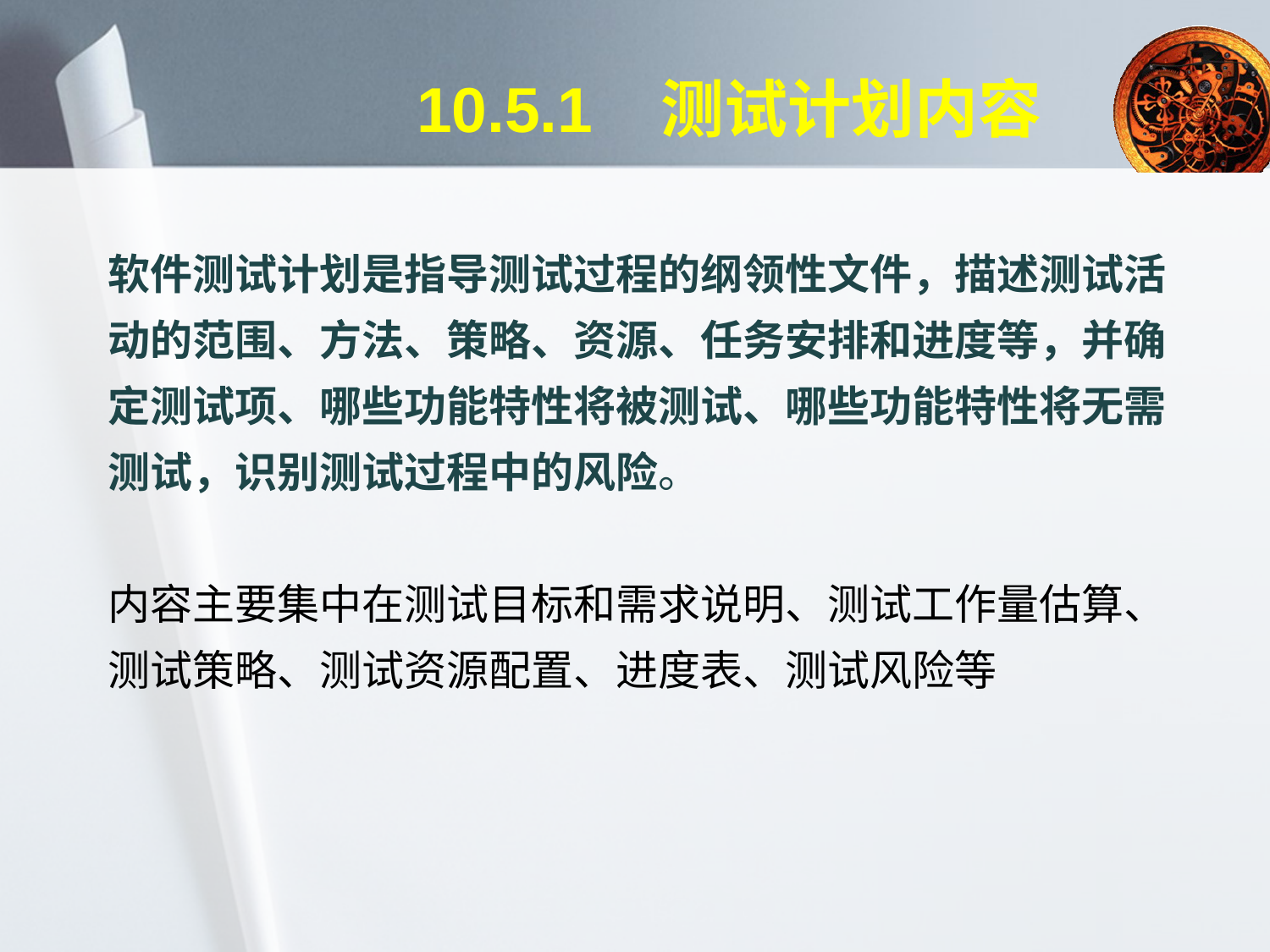

# 10.5.1   测试计划内容
软件测试计划是指导测试过程的纲领性文件，描述测试活动的范围、方法、策略、资源、任务安排和进度等，并确定测试项、哪些功能特性将被测试、哪些功能特性将无需测试，识别测试过程中的风险。

内容主要集中在测试目标和需求说明、测试工作量估算、测试策略、测试资源配置、进度表、测试风险等